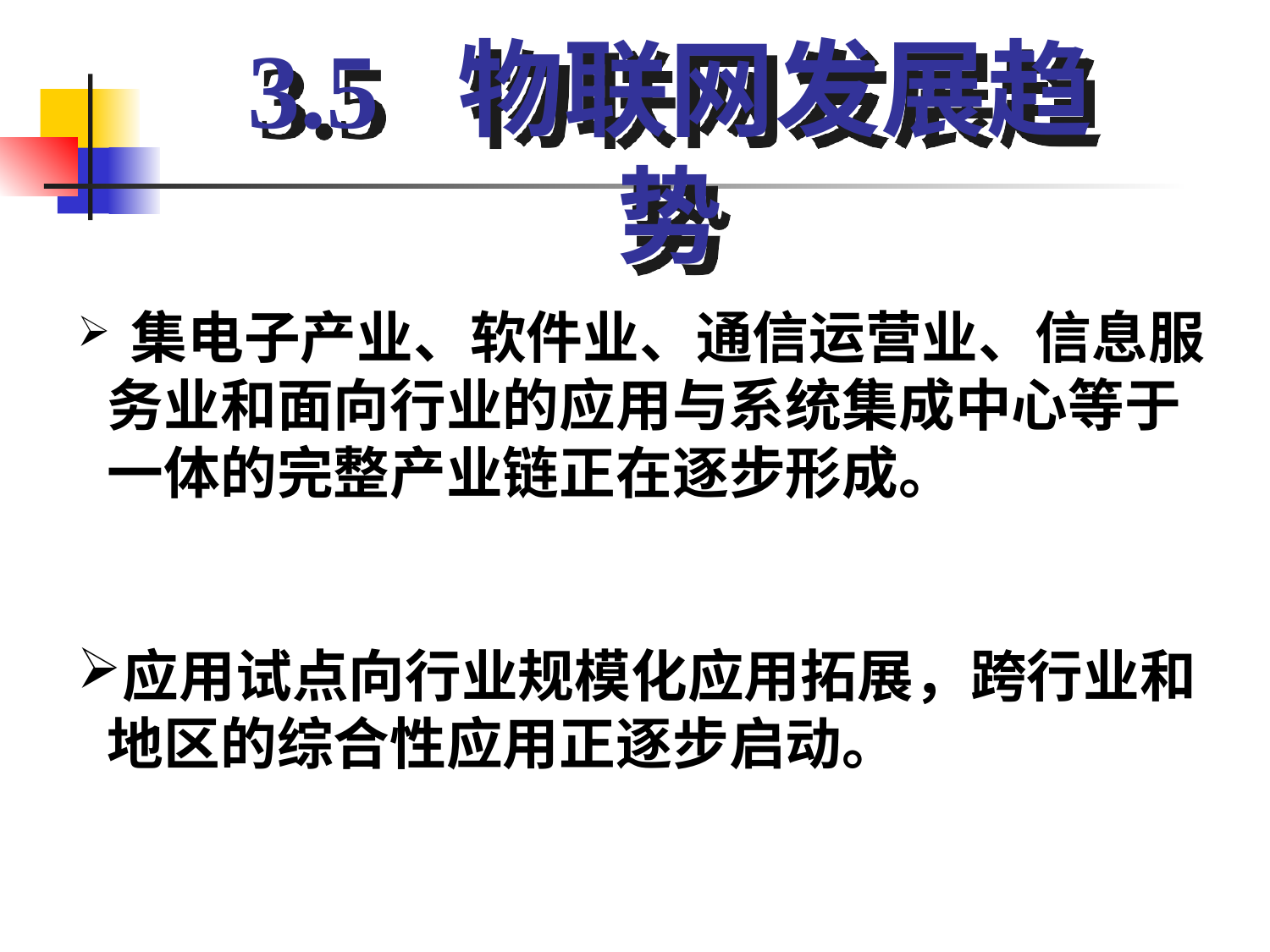

3.5  物联网发展趋势
 集电子产业、软件业、通信运营业、信息服务业和面向行业的应用与系统集成中心等于一体的完整产业链正在逐步形成。

应用试点向行业规模化应用拓展，跨行业和地区的综合性应用正逐步启动。